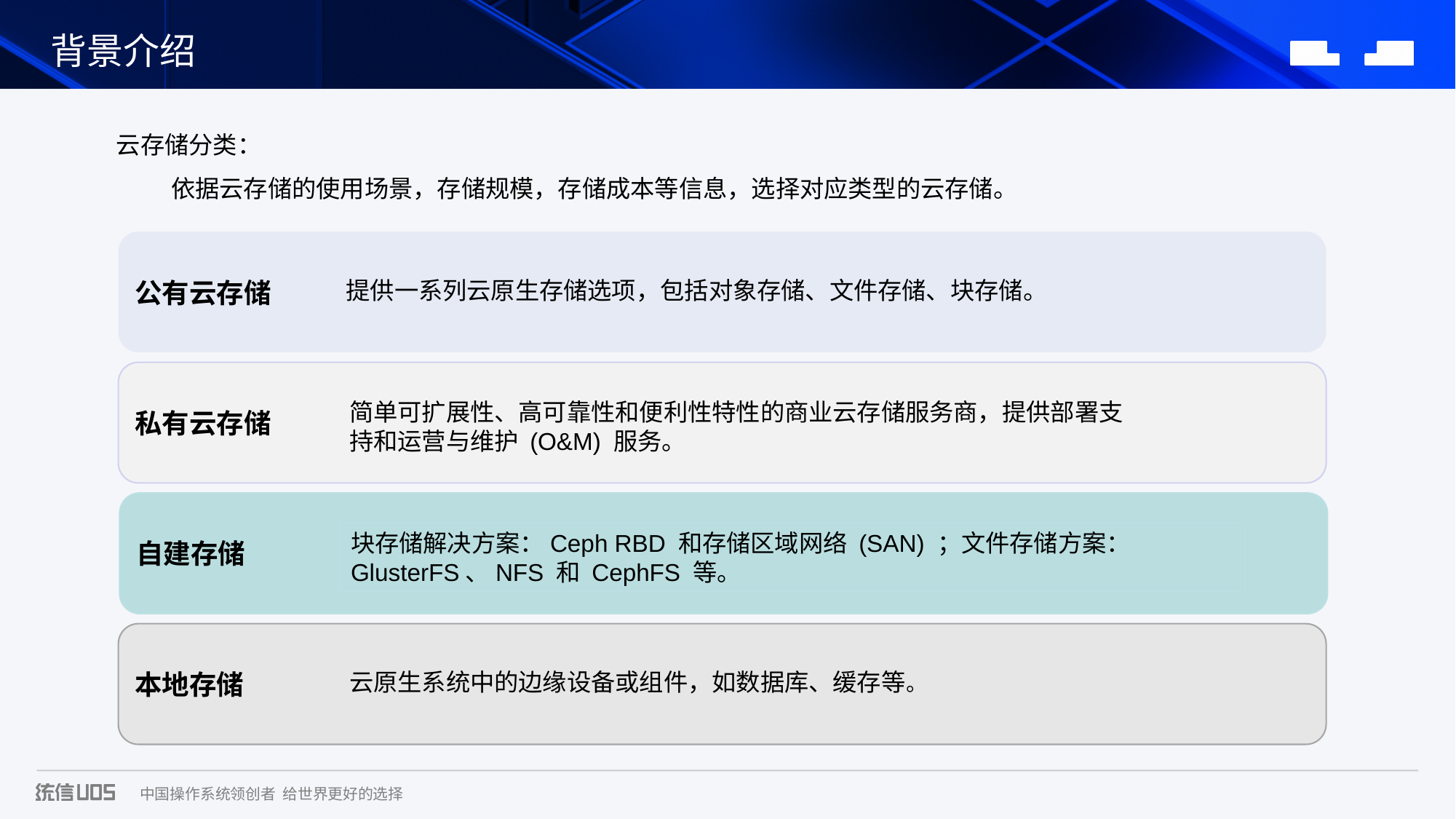

背景介绍
云存储分类：
         依据云存储的使用场景，存储规模，存储成本等信息，选择对应类型的云存储。
公有云存储
 提供一系列云原生存储选项，包括对象存储、文件存储、块存储。
私有云存储
简单可扩展性、高可靠性和便利性特性的商业云存储服务商，提供部署支持和运营与维护 (O&M) 服务。
自建存储
块存储解决方案：Ceph RBD 和存储区域网络 (SAN) ；文件存储方案：GlusterFS、NFS 和 CephFS 等。
本地存储
云原生系统中的边缘设备或组件，如数据库、缓存等。